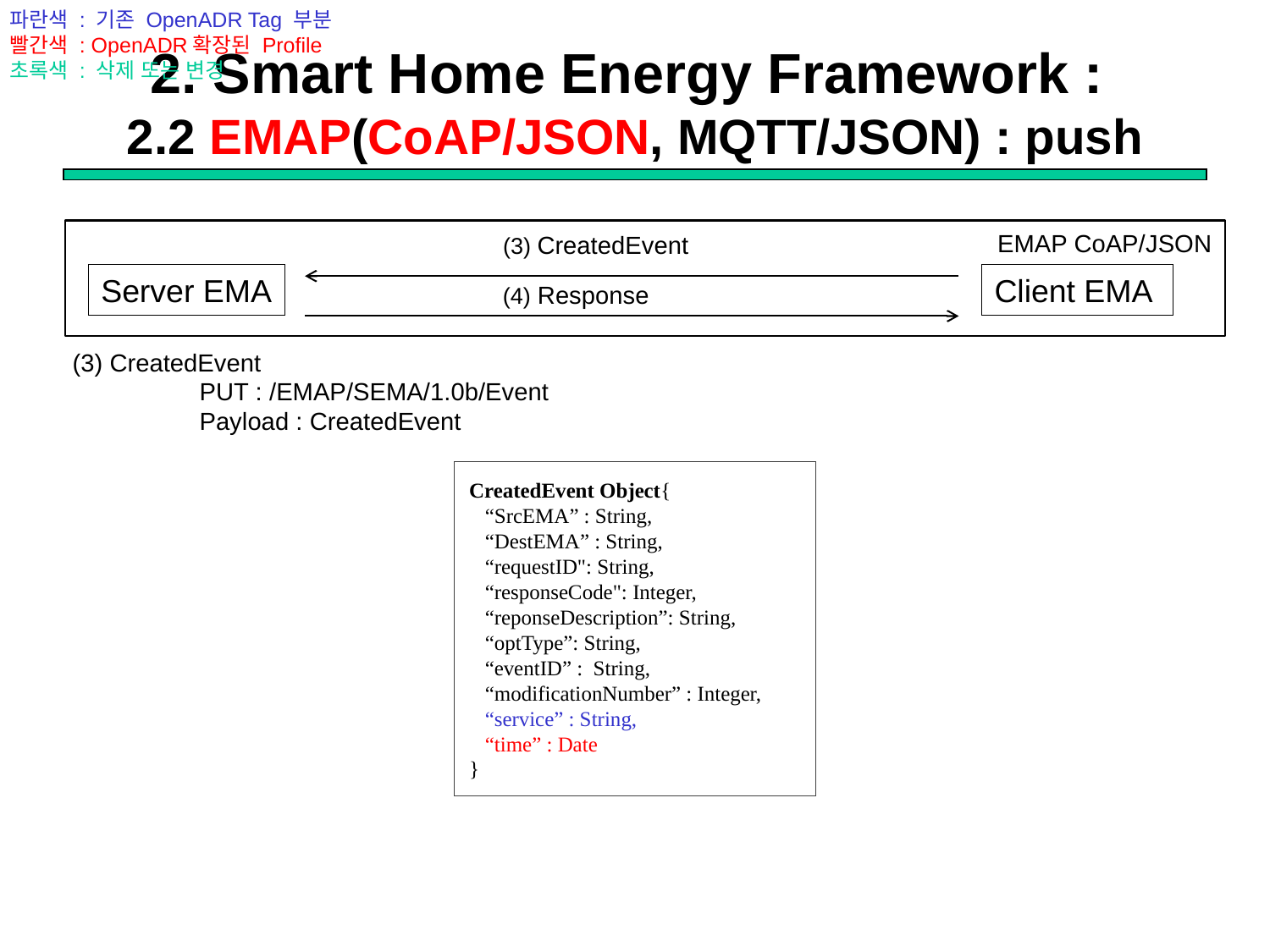

파란색 : 기존 OpenADR Tag 부분
빨간색 : OpenADR확장된 Profile
초록색 : 삭제 또는 변경
# 2. Smart Home Energy Framework : 2.2 EMAP(CoAP/JSON, MQTT/JSON) : push

EMAP CoAP/JSON
(3) CreatedEvent
Server EMA
Client EMA
(4) Response
(3) CreatedEvent
	PUT : /EMAP/SEMA/1.0b/Event
	Payload : CreatedEvent

CreatedEvent Object{
   “SrcEMA” : String,
   “DestEMA” : String,
   “requestID": String,
   “responseCode": Integer,
   “reponseDescription”: String,
   “optType”: String,
   “eventID” :  String,
   “modificationNumber” : Integer,
   “service” : String,
   “time” : Date
}